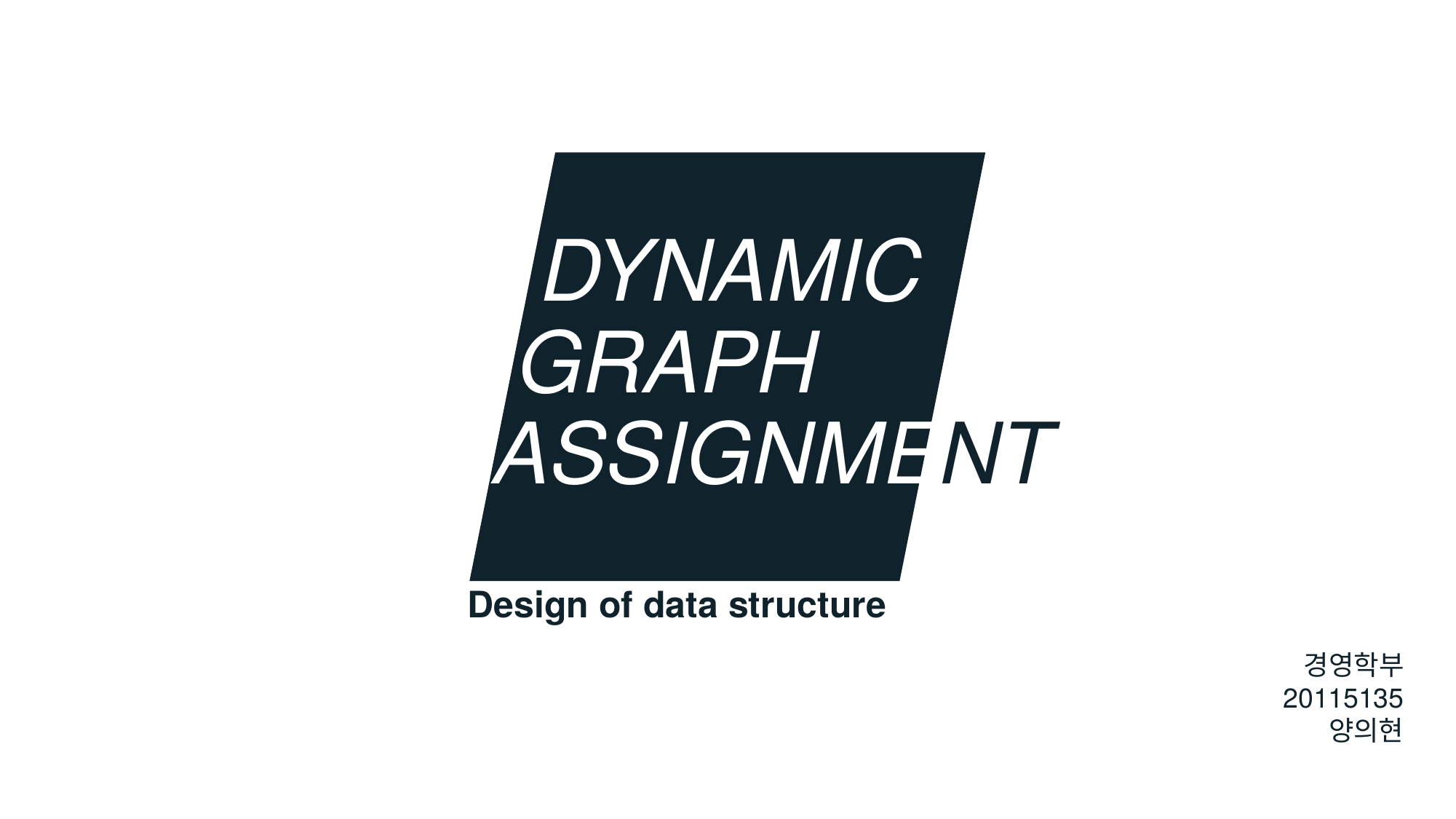

# DYNAMIC GRAPH ASSIGNMENT
Design of data structure
경영학부
20115135
양의현